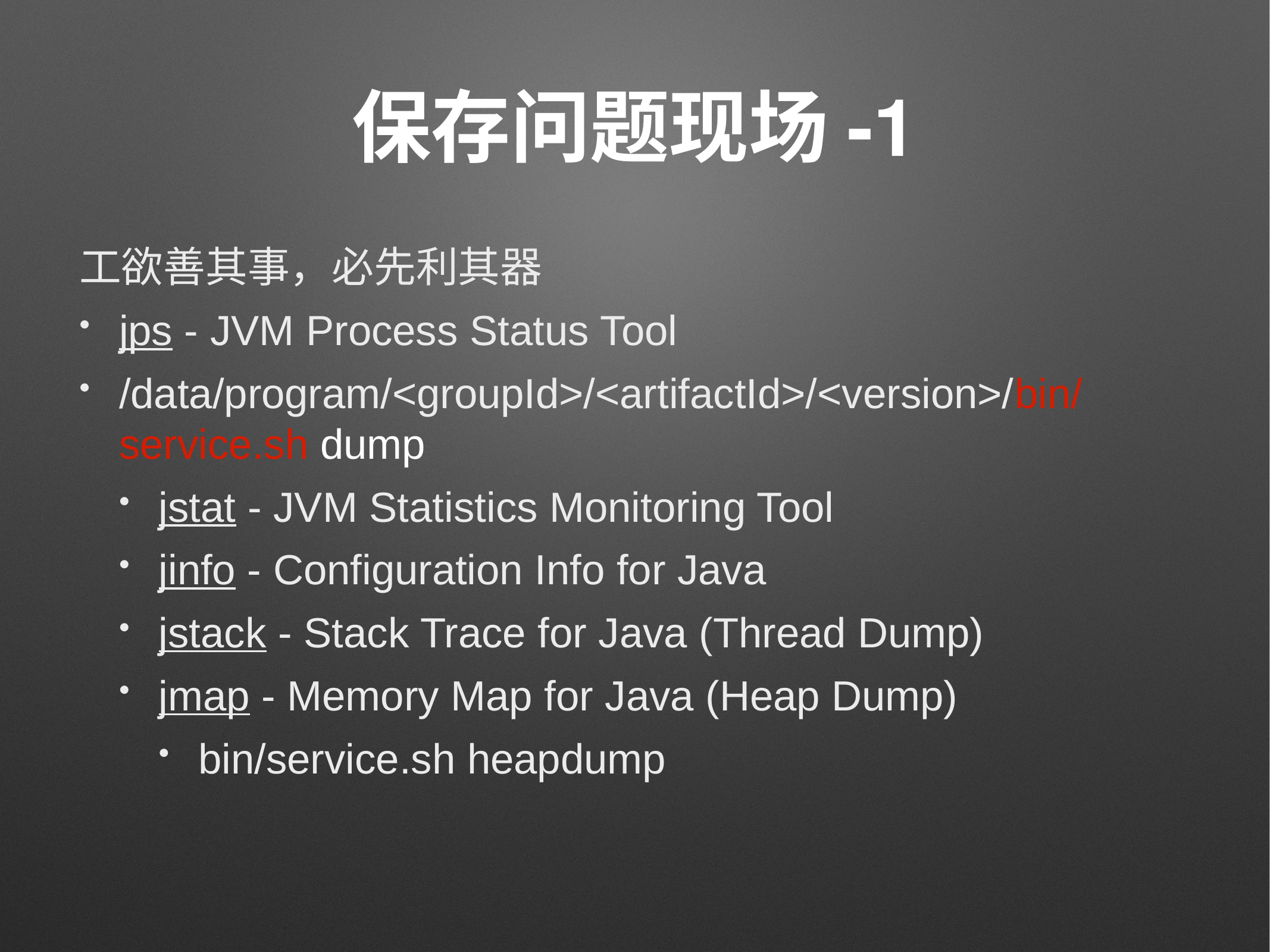

# 保存问题现场-1
工欲善其事，必先利其器
jps - JVM Process Status Tool
/data/program/<groupId>/<artifactId>/<version>/bin/service.sh dump
jstat - JVM Statistics Monitoring Tool
jinfo - Configuration Info for Java
jstack - Stack Trace for Java (Thread Dump)
jmap - Memory Map for Java (Heap Dump)
bin/service.sh heapdump